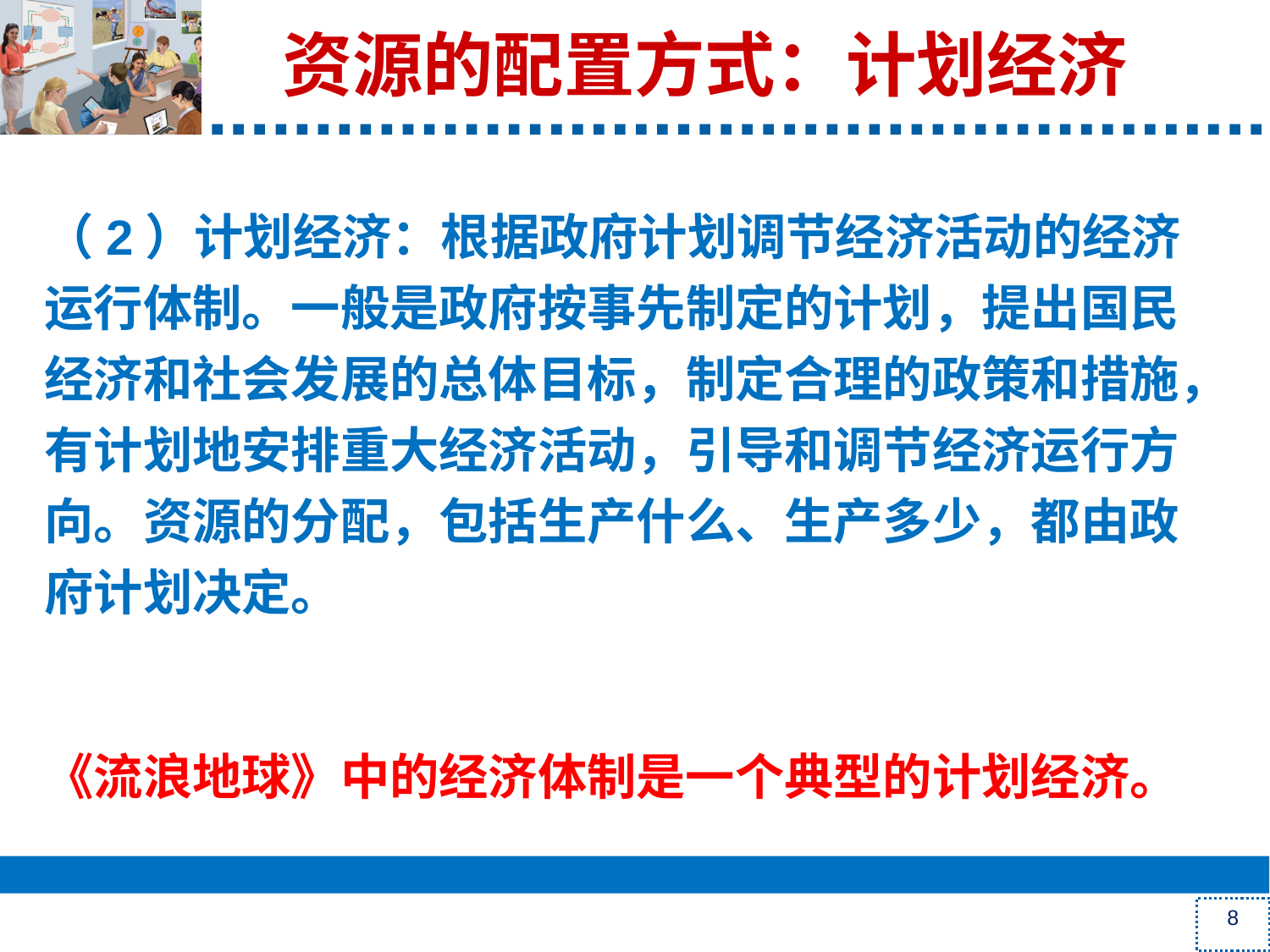

# 资源的配置方式：计划经济

（2）计划经济：根据政府计划调节经济活动的经济运行体制。一般是政府按事先制定的计划，提出国民经济和社会发展的总体目标，制定合理的政策和措施，有计划地安排重大经济活动，引导和调节经济运行方向。资源的分配，包括生产什么、生产多少，都由政府计划决定。

《流浪地球》中的经济体制是一个典型的计划经济。

8